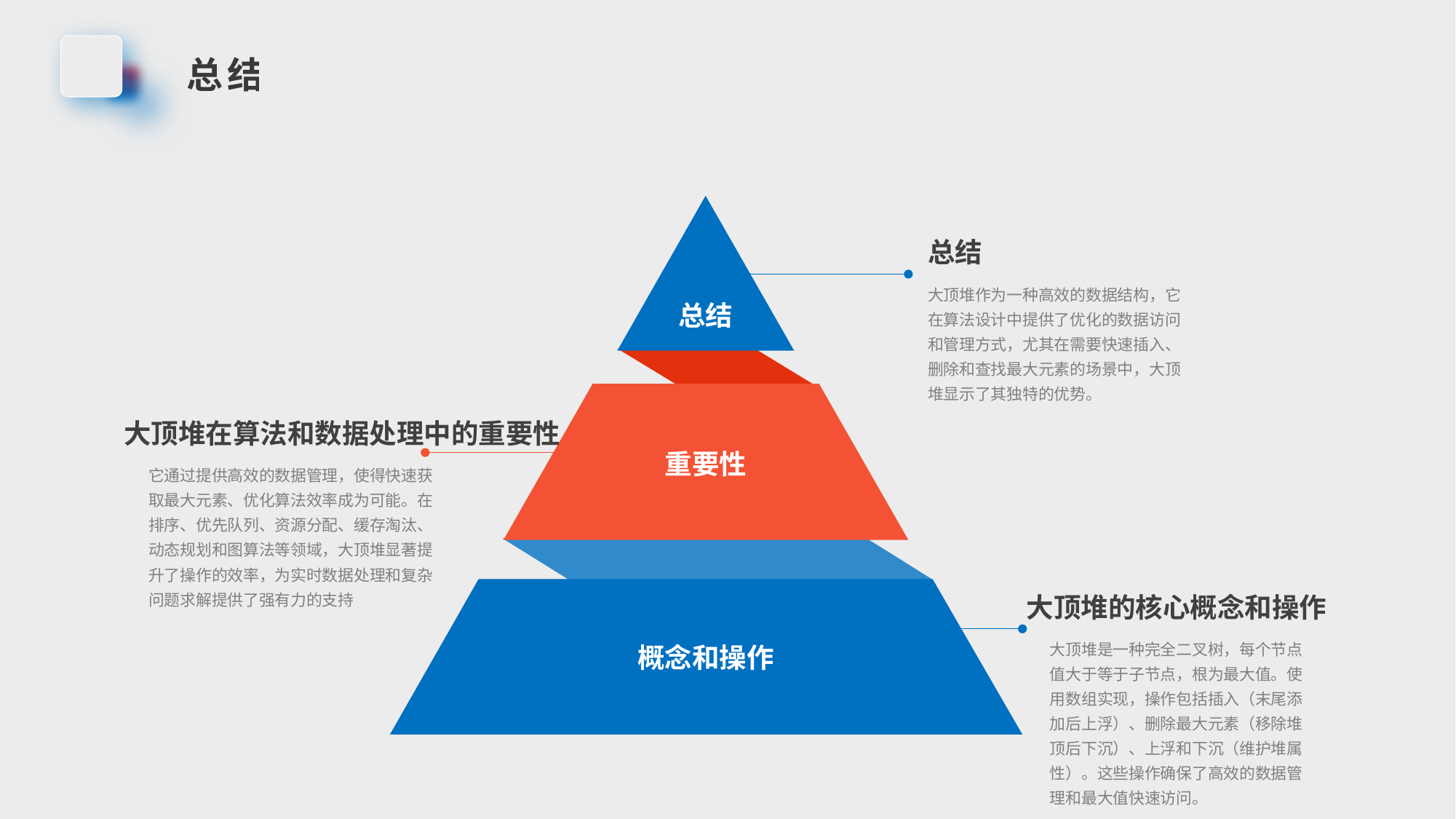

总结

总结
大顶堆作为一种高效的数据结构，它在算法设计中提供了优化的数据访问和管理方式，尤其在需要快速插入、删除和查找最大元素的场景中，大顶堆显示了其独特的优势。
总结

大顶堆在算法和数据处理中的重要性
重要性
它通过提供高效的数据管理，使得快速获取最大元素、优化算法效率成为可能。在排序、优先队列、资源分配、缓存淘汰、动态规划和图算法等领域，大顶堆显著提升了操作的效率，为实时数据处理和复杂问题求解提供了强有力的支持

大顶堆的核心概念和操作
大顶堆是一种完全二叉树，每个节点值大于等于子节点，根为最大值。使用数组实现，操作包括插入（末尾添加后上浮）、删除最大元素（移除堆顶后下沉）、上浮和下沉（维护堆属性）。这些操作确保了高效的数据管理和最大值快速访问。
概念和操作